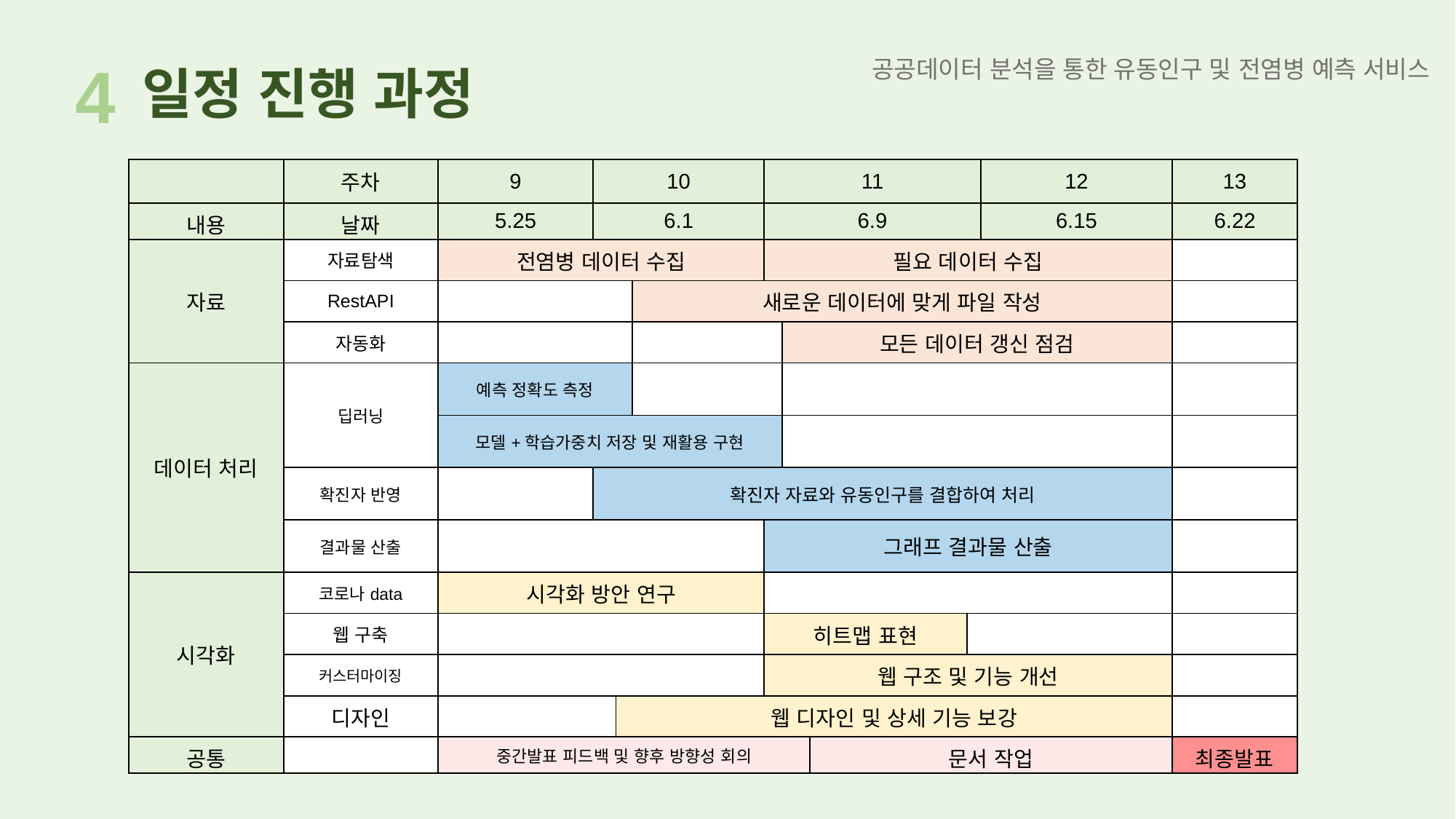

4
일정 진행 과정
|  | 주차 | 9 | 10 |  |  | 11 |  |  |  | 12 | 13 |
| --- | --- | --- | --- | --- | --- | --- | --- | --- | --- | --- | --- |
| 내용 | 날짜 | 5.25 | 6.1 |  |  | 6.9 |  |  |  | 6.15 | 6.22 |
| 자료 | 자료탐색 | 전염병 데이터 수집 |  |  |  | 필요 데이터 수집 |  |  |  |  |  |
|  | RestAPI |  | 새로운 데이터에 맞게 파일 작성 |  | 새로운 데이터에 맞게 파일 작성 |  |  |  |  |  |  |
|  | 자동화 |  |  |  |  | 모든 데이터 갱신 점검 | 모든 데이터 갱신 점검 |  |  |  |  |
| 데이터 처리 | 딥러닝 | 예측 정확도 측정 |  |  |  |  |  |  |  |  |  |
|  |  | 모델+학습가중치 저장 및 재활용 구현 |  |  |  |  |  |  |  |  |  |
|  | 확진자 반영 |  | 확진자 자료와 유동인구를 결합하여 처리 |  |  |  |  |  |  |  |  |
|  | 결과물 산출 |  |  |  |  | 그래프 결과물 산출 |  |  |  |  |  |
| 시각화 | 코로나data | 시각화 방안 연구 |  |  |  |  |  |  |  |  |  |
|  | 웹 구축 |  |  |  |  | 히트맵 표현 |  |  |  |  |  |
|  | 커스터마이징 |  |  |  |  | 웹 구조 및 기능 개선 |  |  |  |  |  |
|  | 디자인 |  |  | 웹 디자인 및 상세 기능 보강 |  |  |  |  |  |  |  |
| 공통 |  | 중간발표 피드백 및 향후 방향성 회의 |  |  |  |  |  | 문서 작업 |  |  | 최종발표 |